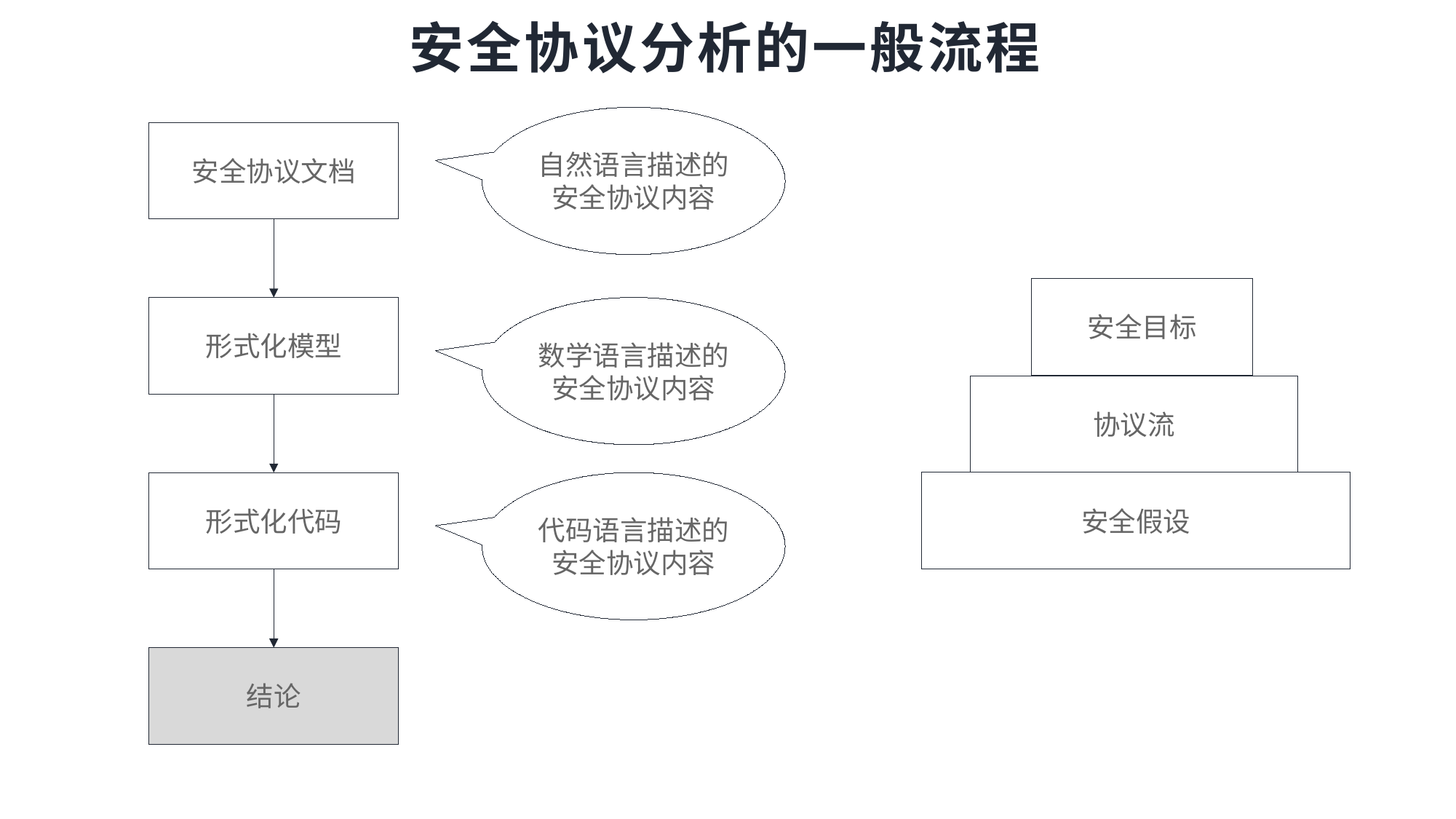

# 安全协议分析的一般流程
自然语言描述的安全协议内容
安全协议文档
安全目标
形式化模型
数学语言描述的安全协议内容
协议流
安全假设
形式化代码
代码语言描述的安全协议内容
结论